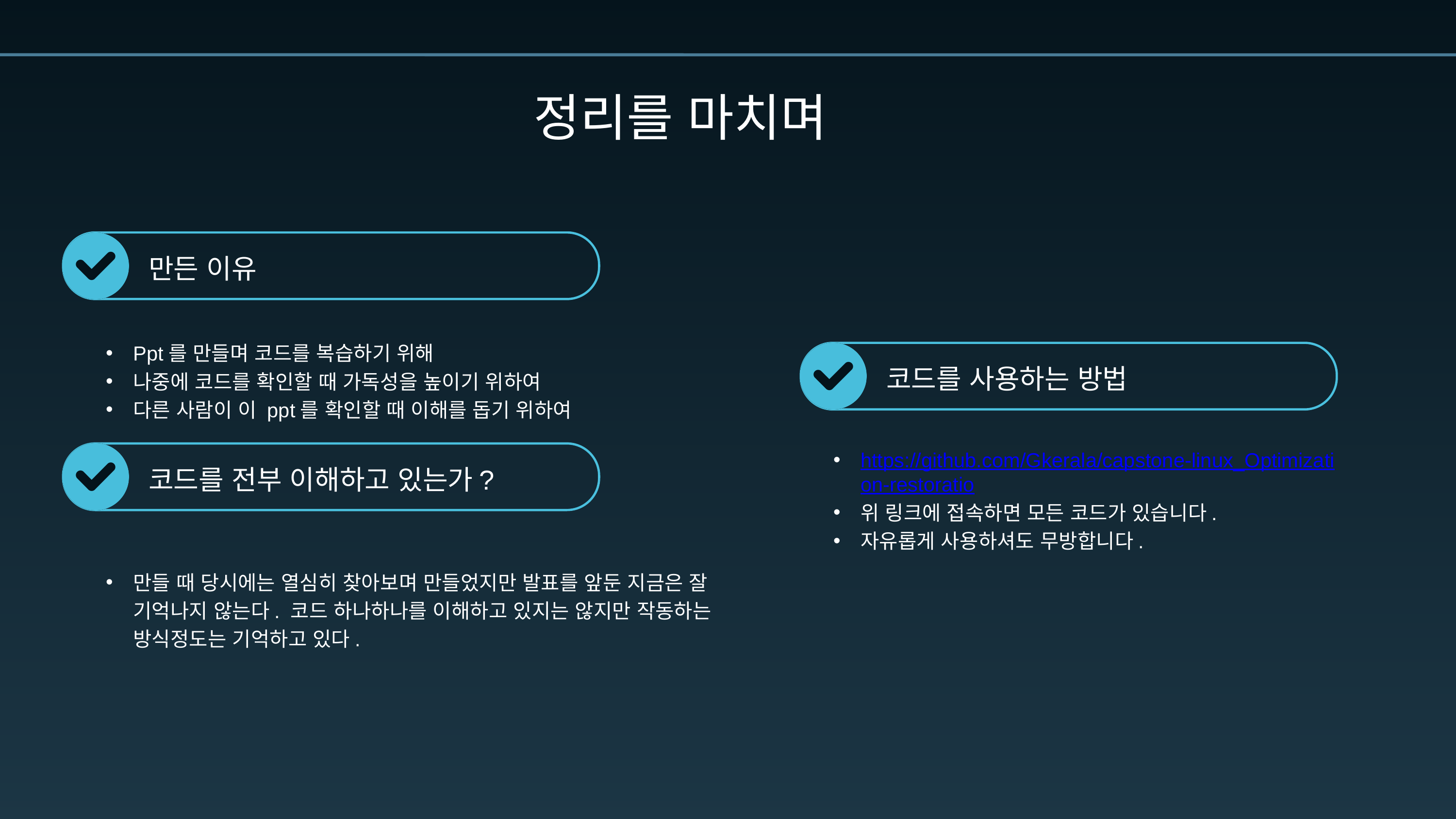

정리를 마치며

만든 이유
Ppt를 만들며 코드를 복습하기 위해
나중에 코드를 확인할 때 가독성을 높이기 위하여
다른 사람이 이 ppt를 확인할 때 이해를 돕기 위하여

코드를 사용하는 방법

https://github.com/Gkerala/capstone-linux_Optimization-restoratio
위 링크에 접속하면 모든 코드가 있습니다.
자유롭게 사용하셔도 무방합니다.
코드를 전부 이해하고 있는가?
만들 때 당시에는 열심히 찾아보며 만들었지만 발표를 앞둔 지금은 잘 기억나지 않는다. 코드 하나하나를 이해하고 있지는 않지만 작동하는 방식정도는 기억하고 있다.